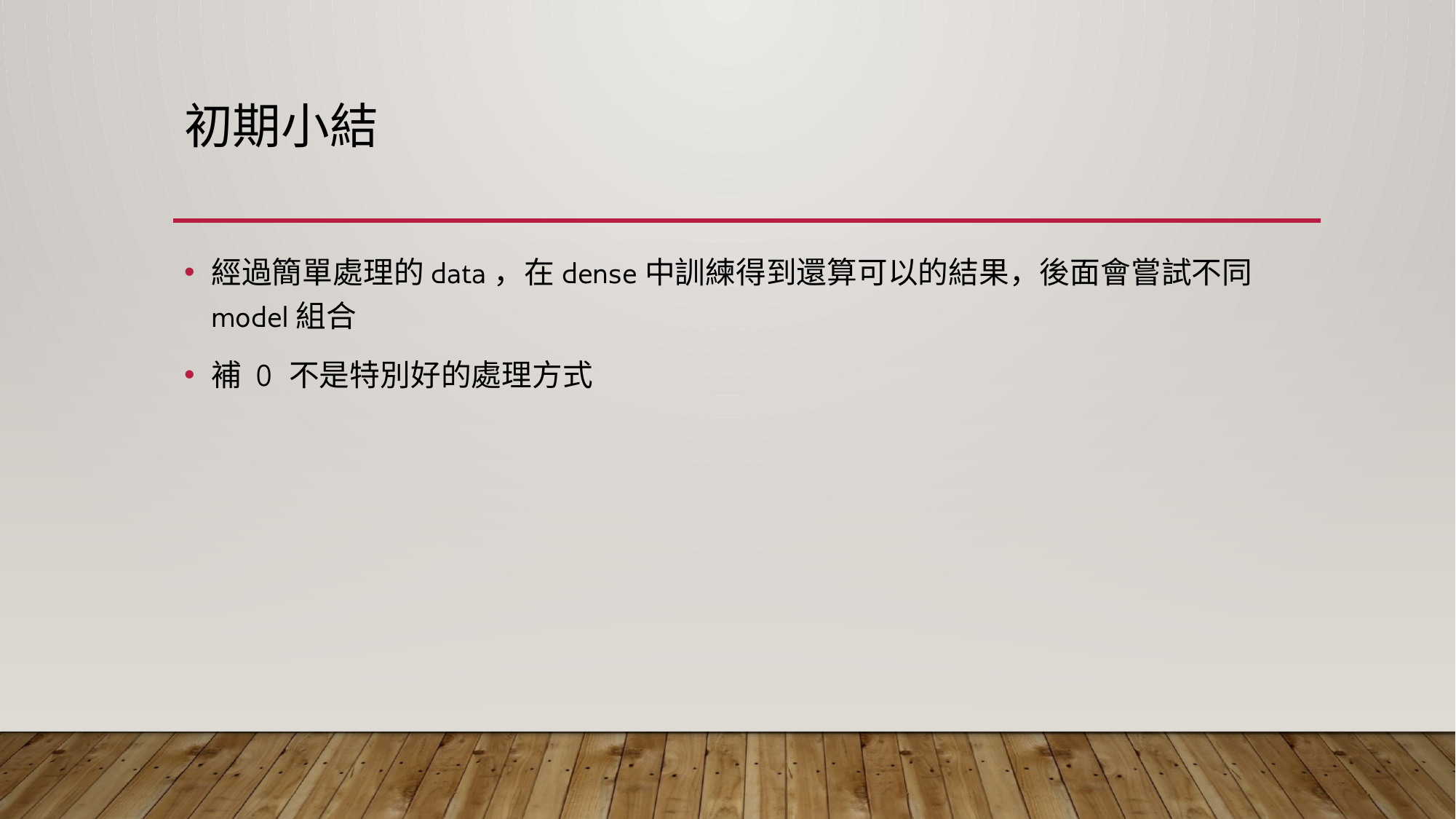

# 初期小結
經過簡單處理的data，在dense中訓練得到還算可以的結果，後面會嘗試不同model組合
補 0 不是特別好的處理方式